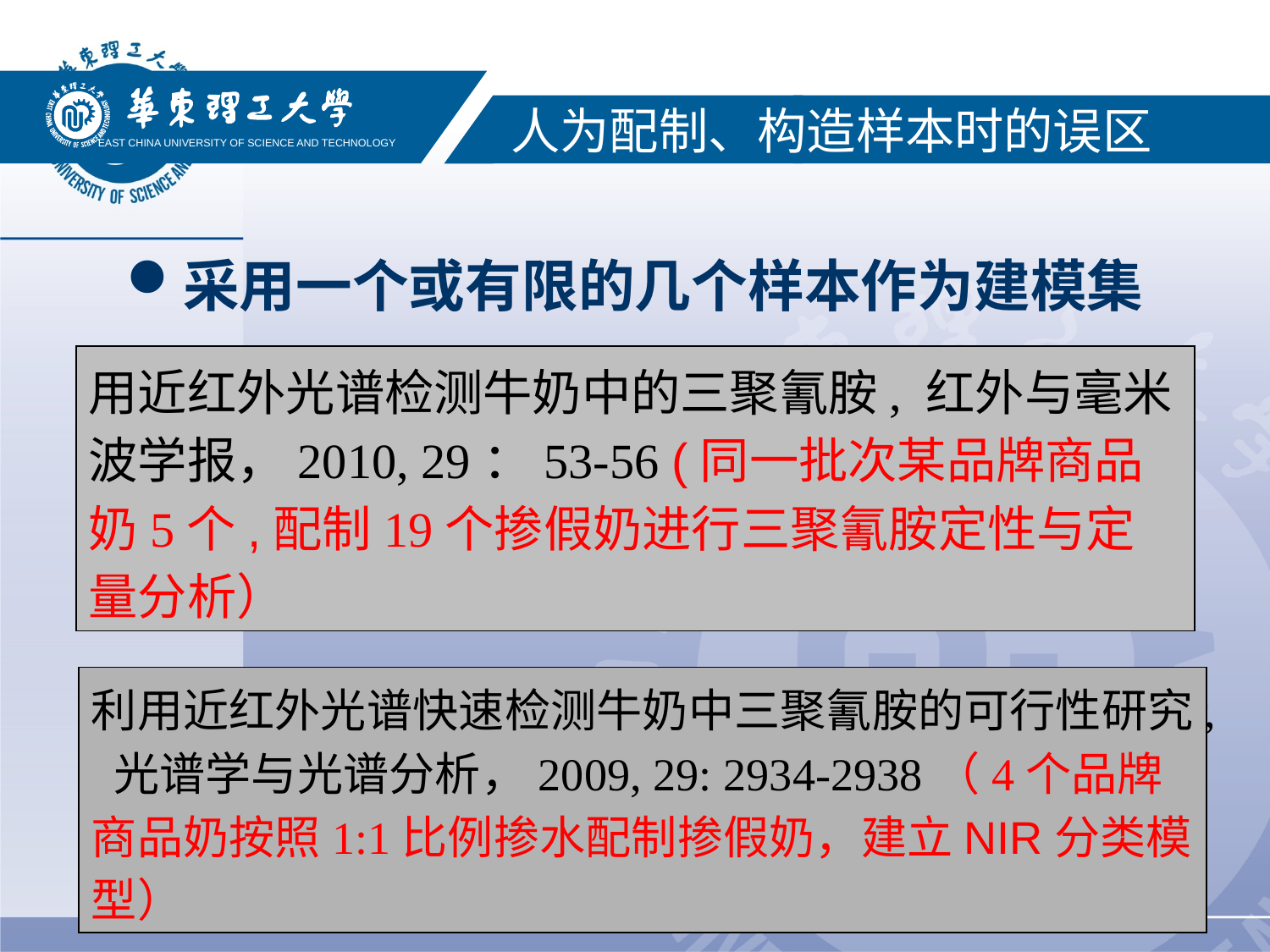

EAST CHINA UNIVERSITY OF SCIENCE AND TECHNOLOGY
 人为配制、构造样本时的误区

采用一个或有限的几个样本作为建模集

样品的构造脱离实际情况

用近红外光谱检测牛奶中的三聚氰胺, 红外与毫米波学报，2010, 29：53-56 (同一批次某品牌商品奶5个,配制19个掺假奶进行三聚氰胺定性与定量分析）
利用近红外光谱快速检测牛奶中三聚氰胺的可行性研究, 光谱学与光谱分析，2009, 29: 2934-2938（4个品牌商品奶按照1:1比例掺水配制掺假奶，建立NIR分类模型）